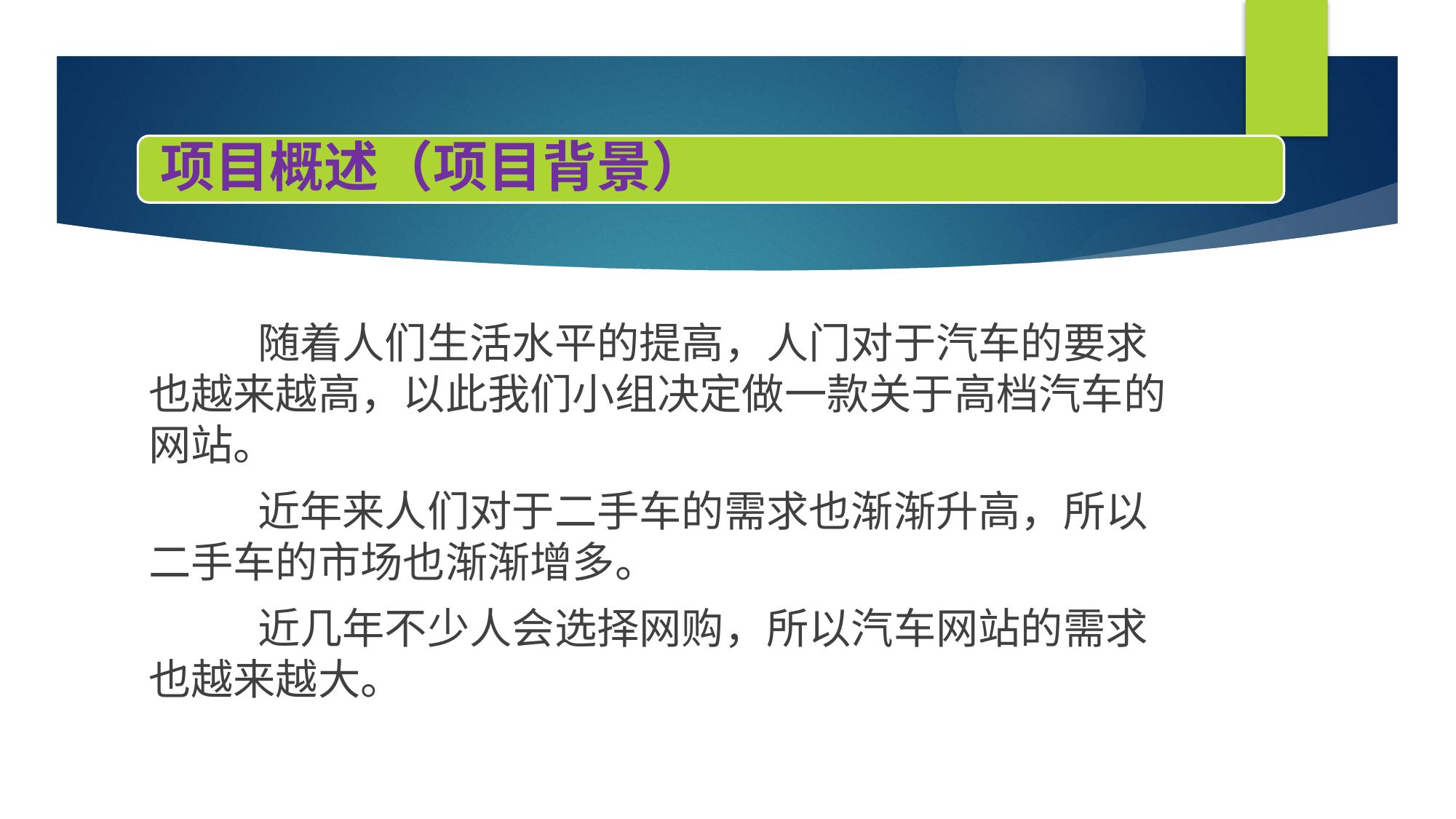

项目概述（项目背景）
	随着人们生活水平的提高，人门对于汽车的要求也越来越高，以此我们小组决定做一款关于高档汽车的网站。
	近年来人们对于二手车的需求也渐渐升高，所以二手车的市场也渐渐增多。
	近几年不少人会选择网购，所以汽车网站的需求也越来越大。